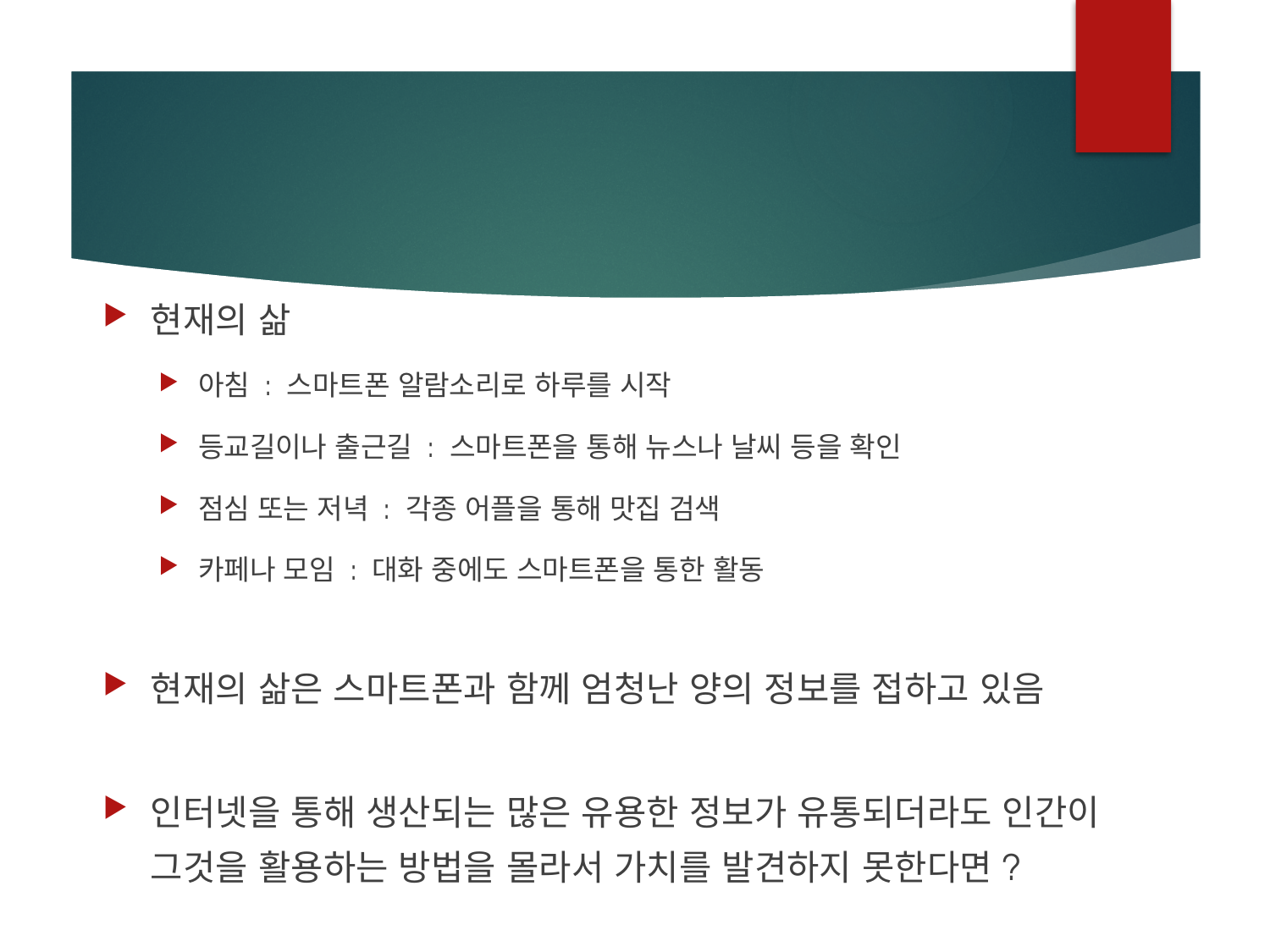

#
현재의 삶
아침 : 스마트폰 알람소리로 하루를 시작
등교길이나 출근길 : 스마트폰을 통해 뉴스나 날씨 등을 확인
점심 또는 저녁 : 각종 어플을 통해 맛집 검색
카페나 모임 : 대화 중에도 스마트폰을 통한 활동

현재의 삶은 스마트폰과 함께 엄청난 양의 정보를 접하고 있음

인터넷을 통해 생산되는 많은 유용한 정보가 유통되더라도 인간이 그것을 활용하는 방법을 몰라서 가치를 발견하지 못한다면?